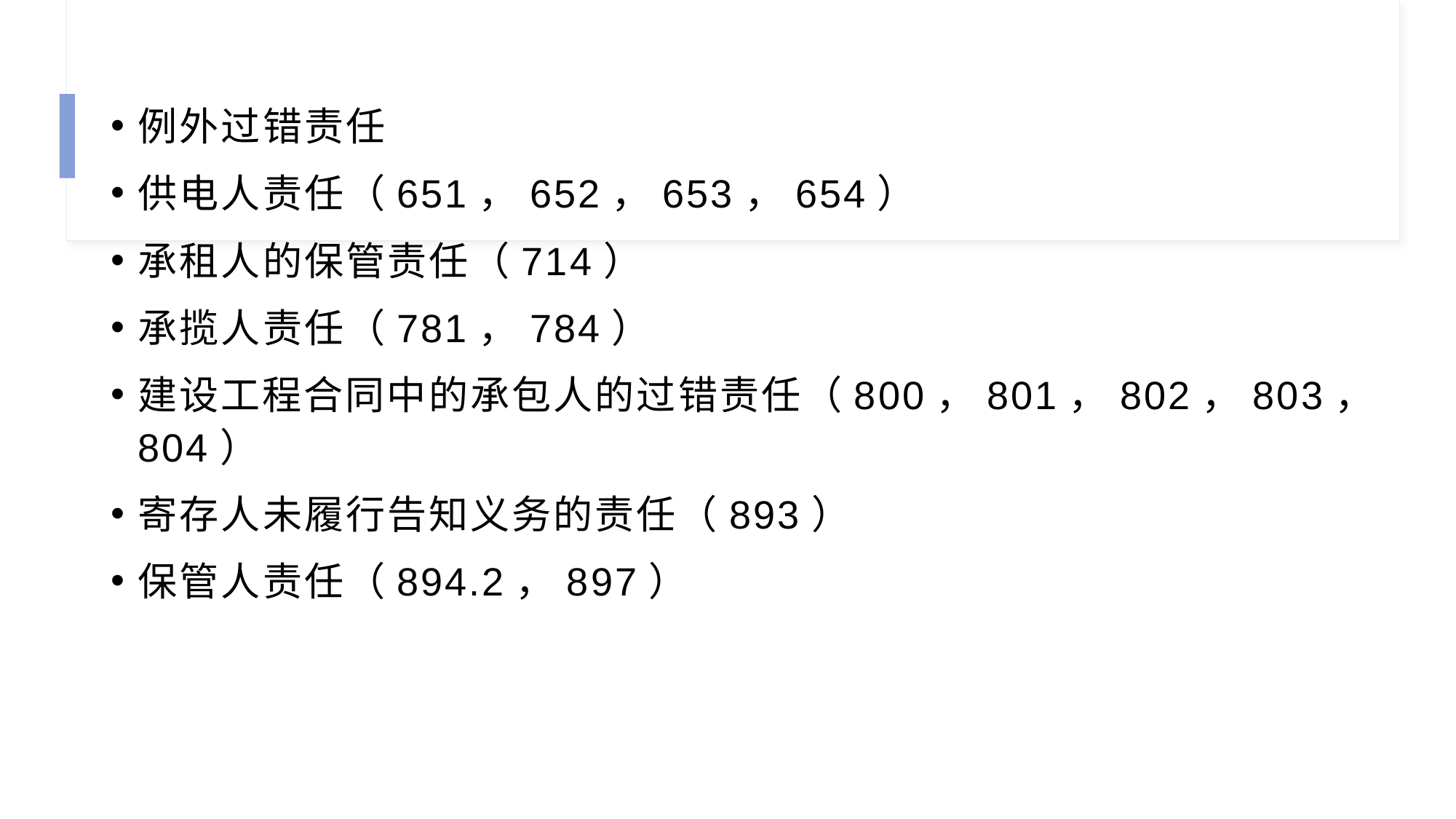

例外过错责任
供电人责任（651，652，653，654）
承租人的保管责任（714）
承揽人责任（781，784）
建设工程合同中的承包人的过错责任（800，801，802，803，804）
寄存人未履行告知义务的责任（893）
保管人责任（894.2，897）